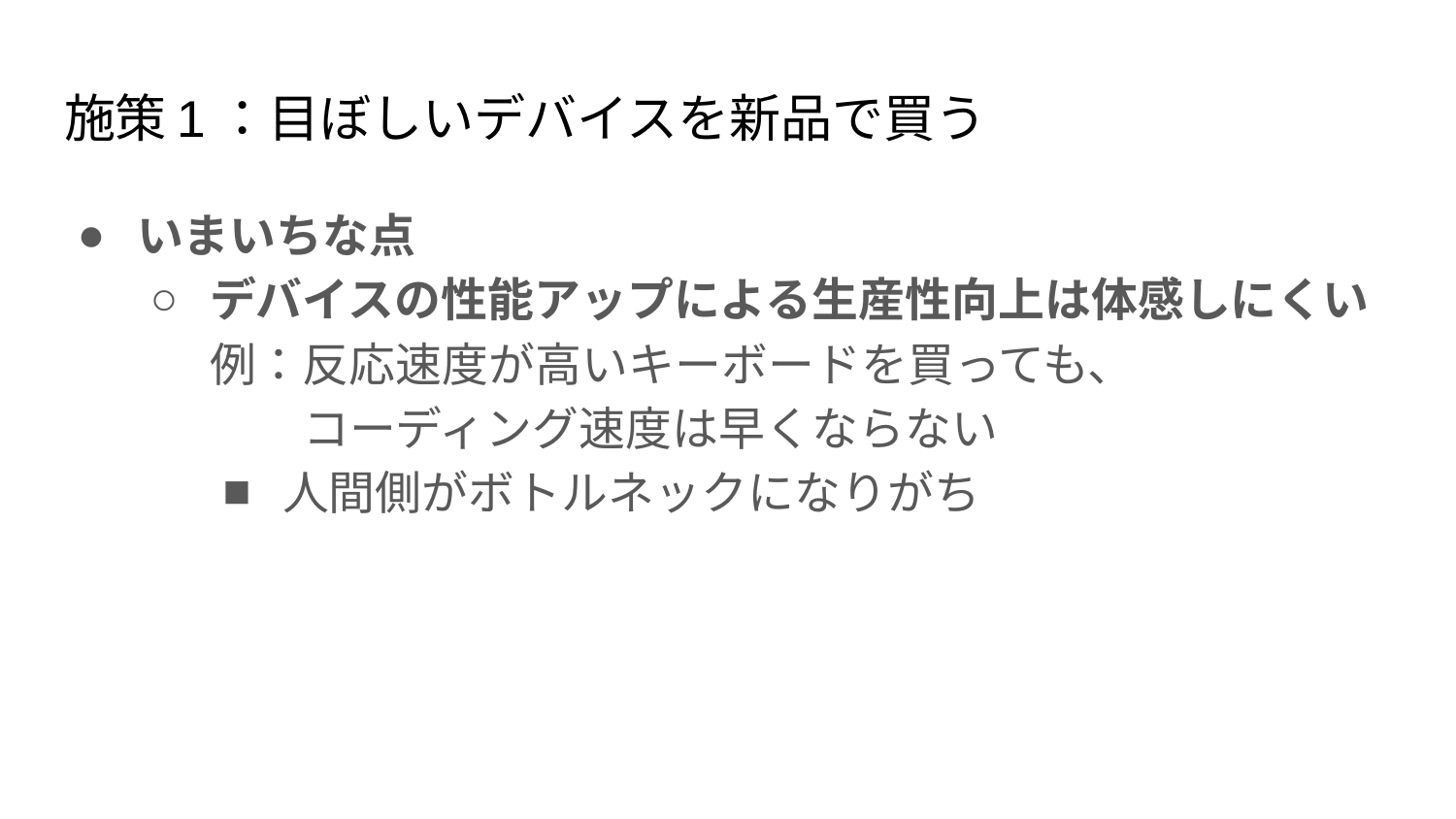

# 施策1：目ぼしいデバイスを新品で買う

いまいちな点
デバイスの性能アップによる生産性向上は体感しにくい
例：反応速度が高いキーボードを買っても、
　　コーディング速度は早くならない
人間側がボトルネックになりがち